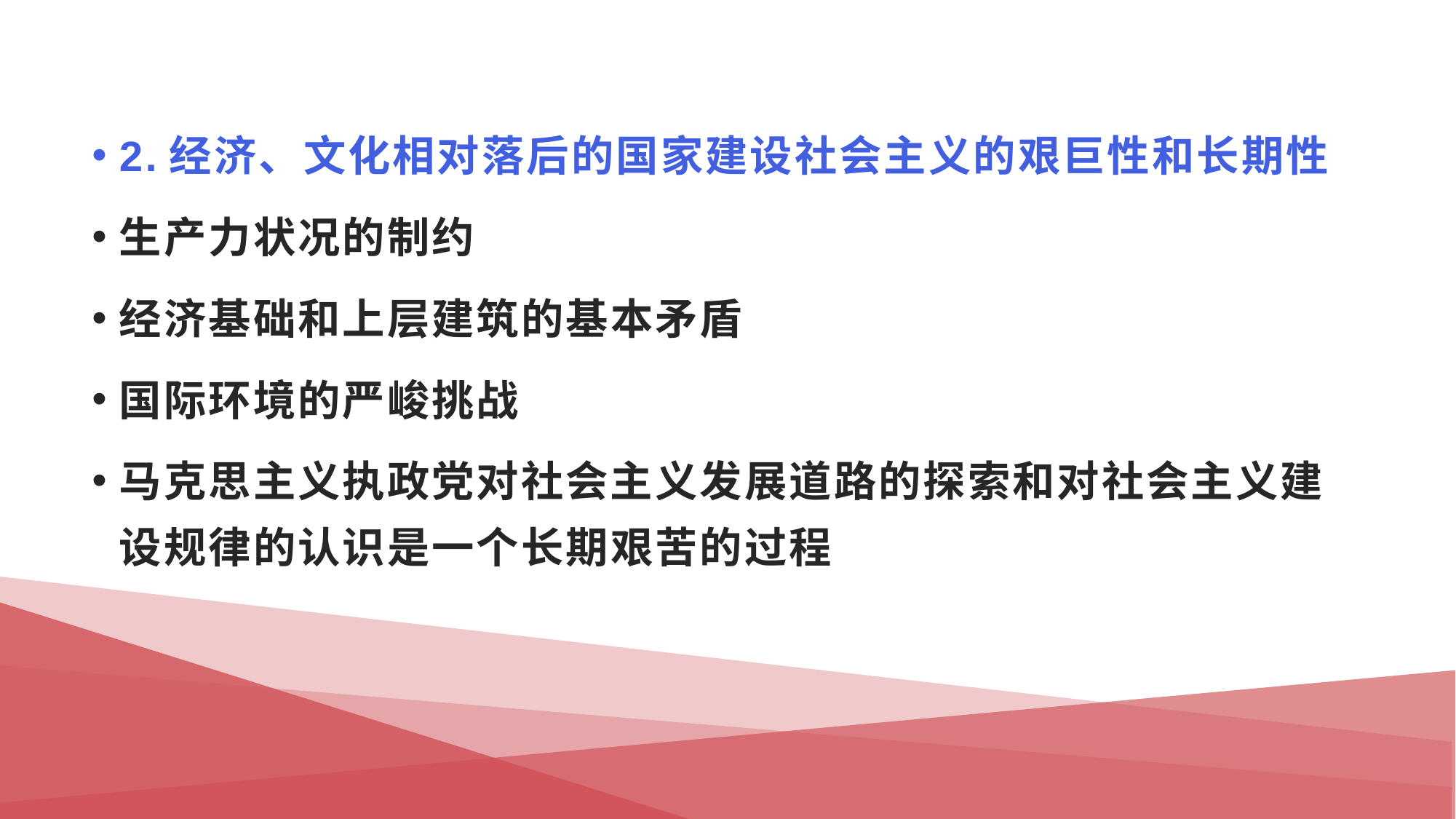

2.经济、文化相对落后的国家建设社会主义的艰巨性和长期性
生产力状况的制约
经济基础和上层建筑的基本矛盾
国际环境的严峻挑战
马克思主义执政党对社会主义发展道路的探索和对社会主义建设规律的认识是一个长期艰苦的过程